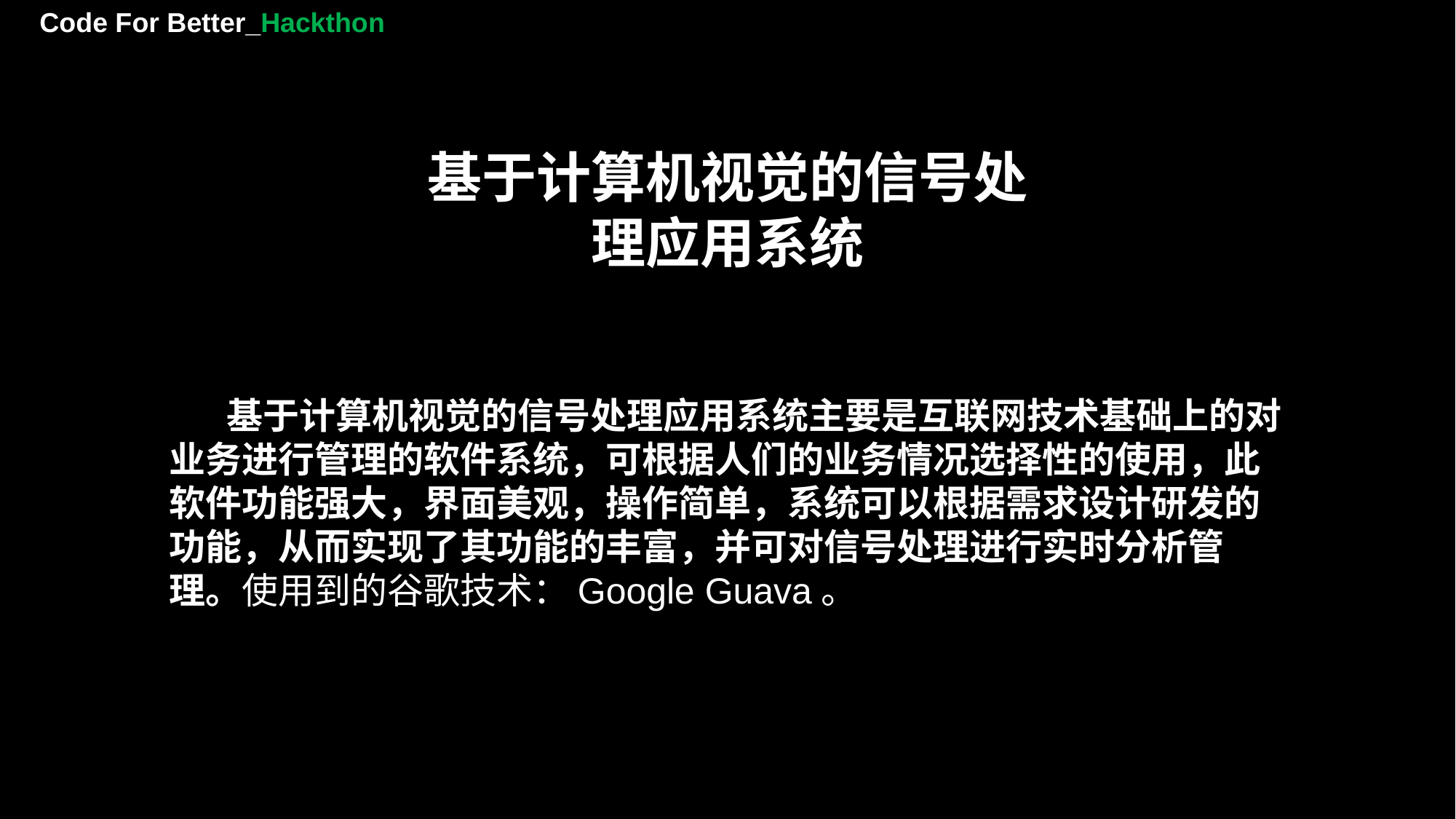

Code For Better_Hackthon
基于计算机视觉的信号处理应用系统

      基于计算机视觉的信号处理应用系统主要是互联网技术基础上的对业务进行管理的软件系统，可根据人们的业务情况选择性的使用，此软件功能强大，界面美观，操作简单，系统可以根据需求设计研发的功能，从而实现了其功能的丰富，并可对信号处理进行实时分析管理。使用到的谷歌技术：Google Guava。